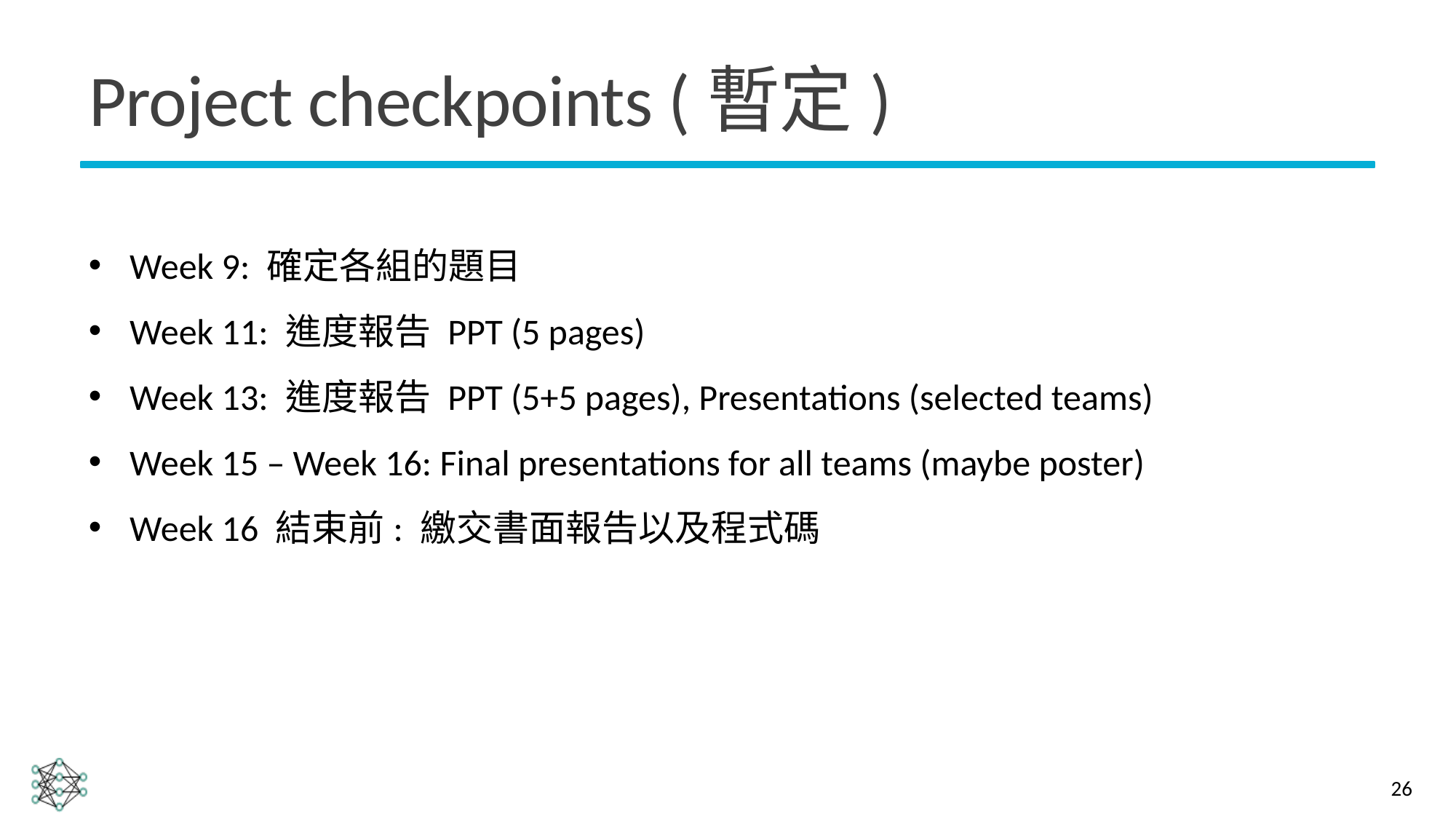

# Project checkpoints (暫定)
Week 9: 確定各組的題目
Week 11: 進度報告 PPT (5 pages)
Week 13: 進度報告 PPT (5+5 pages), Presentations (selected teams)
Week 15 – Week 16: Final presentations for all teams (maybe poster)
Week 16 結束前: 繳交書面報告以及程式碼
26